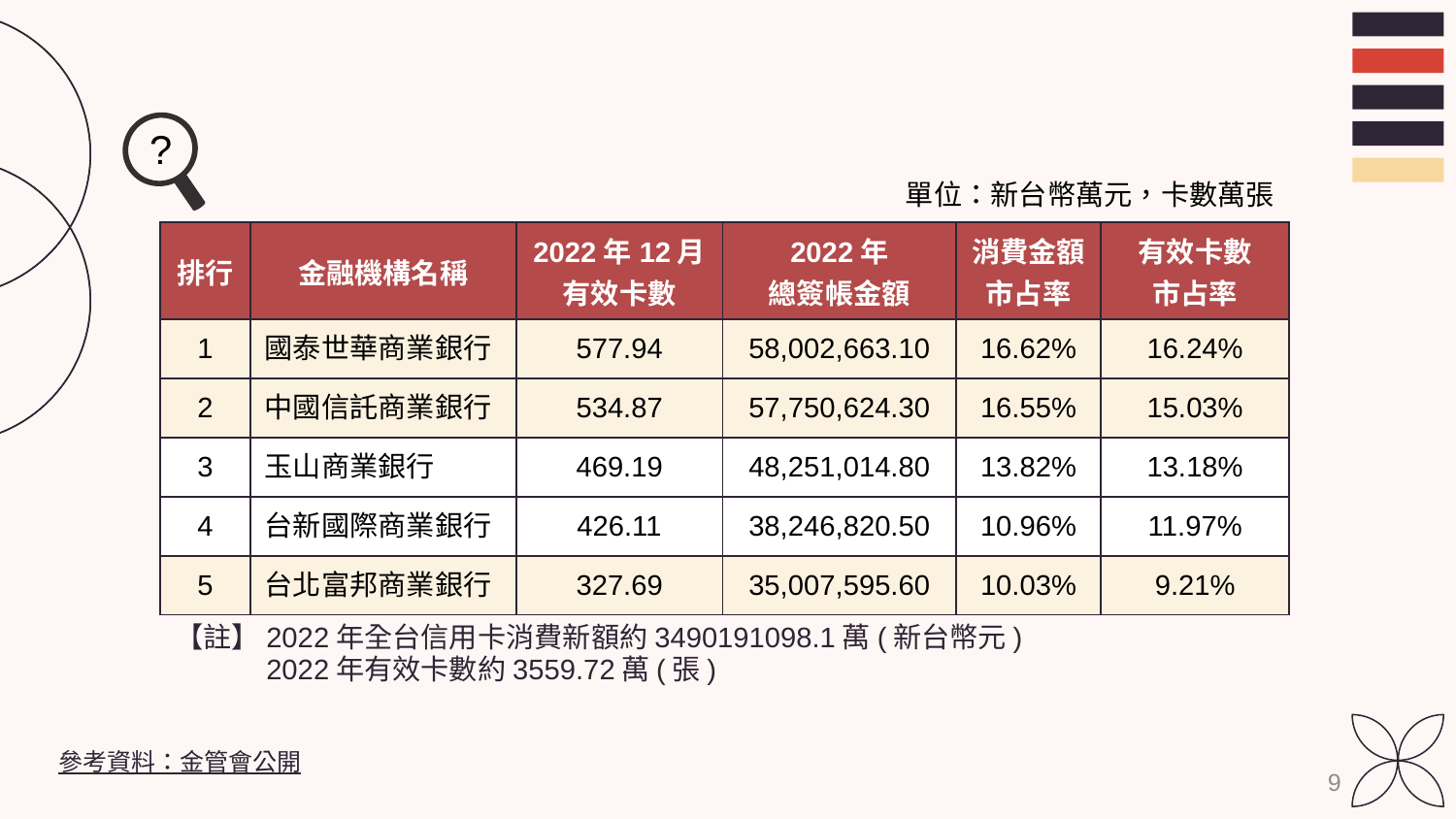

?

| 單位：新台幣萬元，卡數萬張 |  |  |  |  |  |
| --- | --- | --- | --- | --- | --- |
| 排行 | 金融機構名稱 | 2022年12月 有效卡數 | 2022年 總簽帳金額 | 消費金額 市占率 | 有效卡數 市占率 |
| 1 | 國泰世華商業銀行 | 577.94 | 58,002,663.10 | 16.62% | 16.24% |
| 2 | 中國信託商業銀行 | 534.87 | 57,750,624.30 | 16.55% | 15.03% |
| 3 | 玉山商業銀行 | 469.19 | 48,251,014.80 | 13.82% | 13.18% |
| 4 | 台新國際商業銀行 | 426.11 | 38,246,820.50 | 10.96% | 11.97% |
| 5 | 台北富邦商業銀行 | 327.69 | 35,007,595.60 | 10.03% | 9.21% |
| 【註】2022年全台信用卡消費新額約3490191098.1萬(新台幣元) 　　　2022年有效卡數約3559.72萬(張) |  |  |  |  |  |
參考資料：金管會公開資料
9